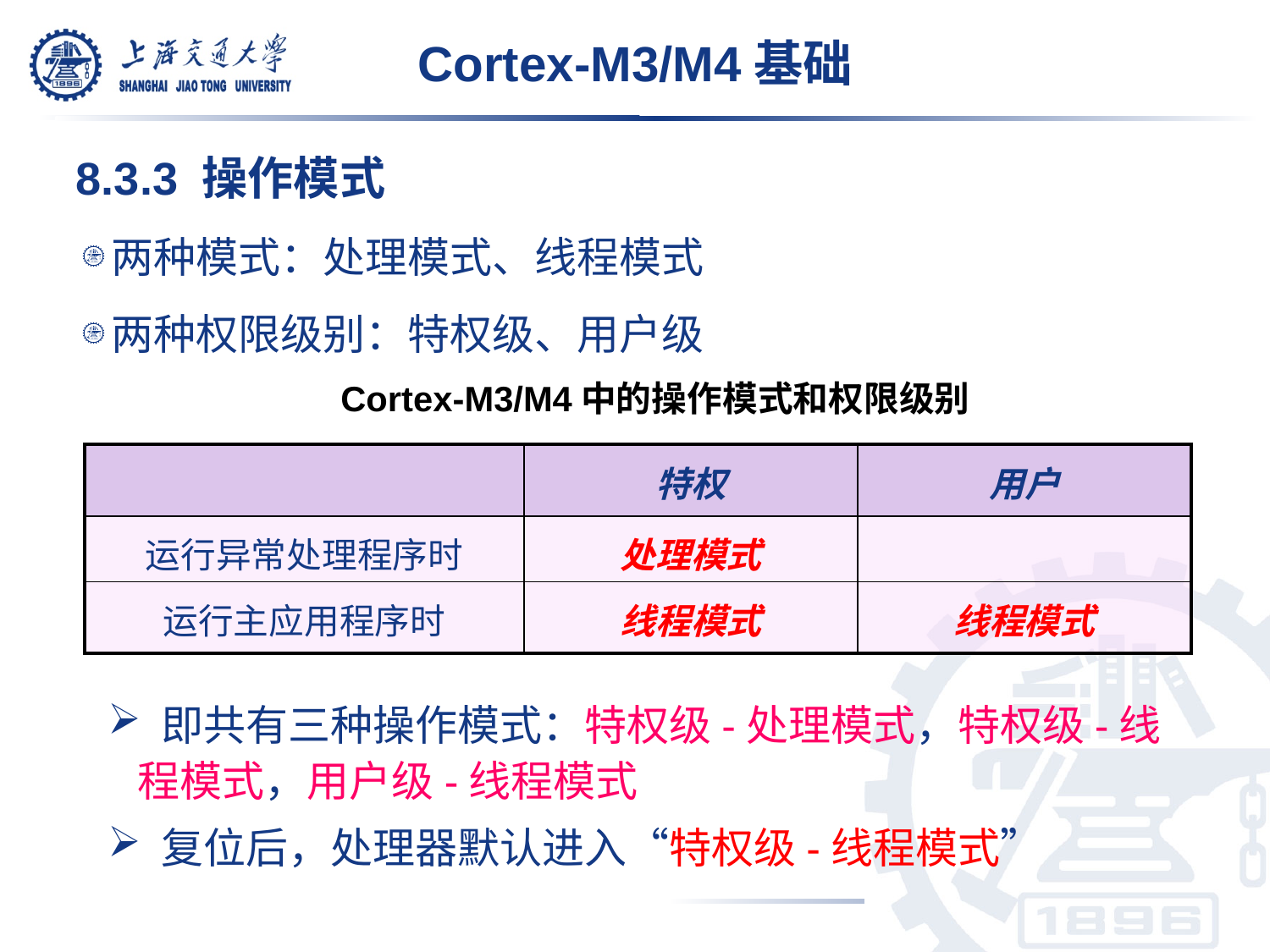

# Cortex-M3/M4基础
8.3.3 操作模式
两种模式：处理模式、线程模式
两种权限级别：特权级、用户级
Cortex-M3/M4中的操作模式和权限级别
|  | 特权 | 用户 |
| --- | --- | --- |
| 运行异常处理程序时 | 处理模式 |  |
| 运行主应用程序时 | 线程模式 | 线程模式 |
 即共有三种操作模式：特权级-处理模式，特权级-线程模式，用户级-线程模式
 复位后，处理器默认进入“特权级-线程模式”